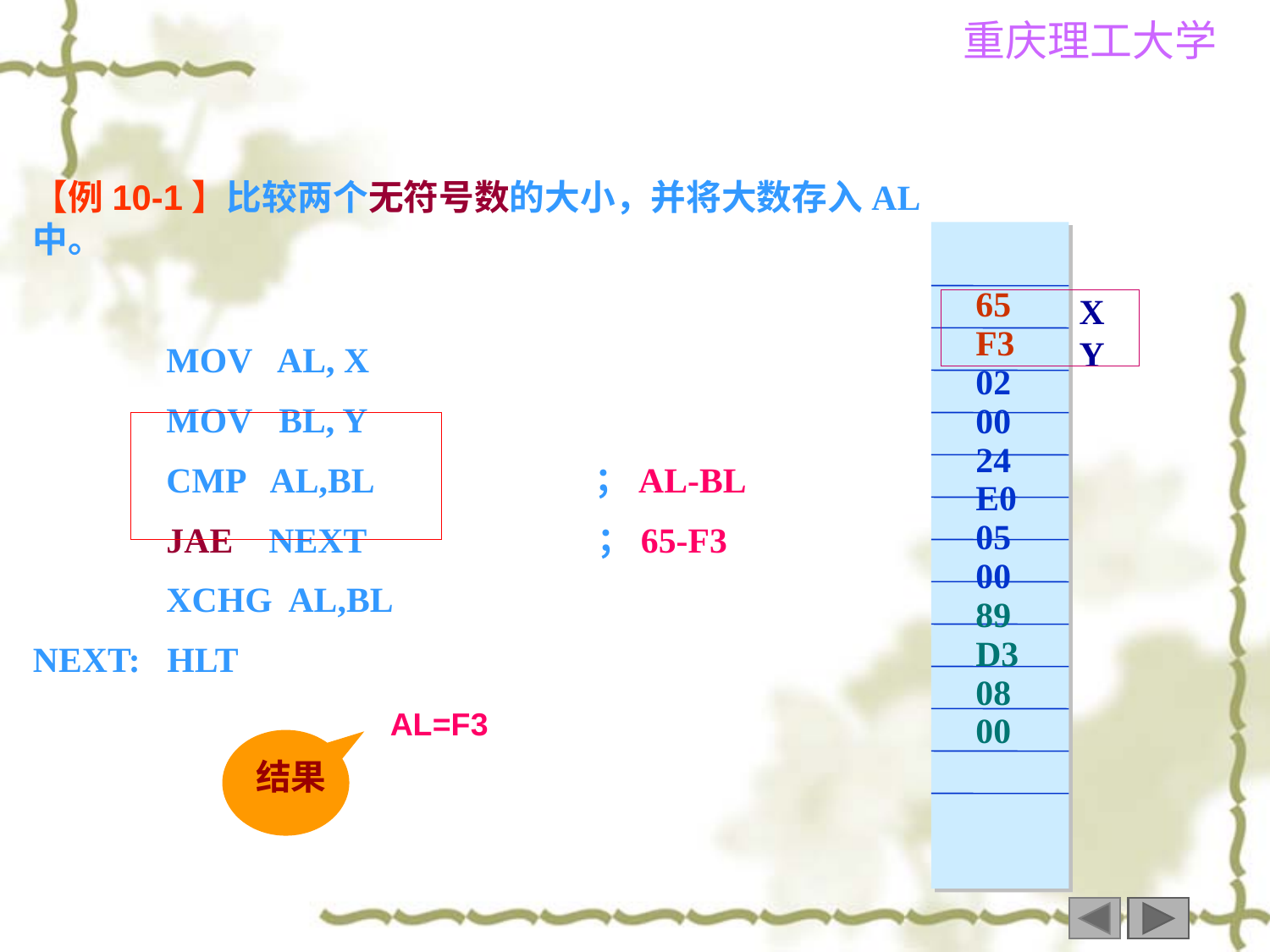

【例10-1】比较两个无符号数的大小，并将大数存入AL中。

               MOV   AL, X
               MOV   BL, Y
               CMP   AL,BL                        ；AL-BL
               JAE    NEXT                         ；65-F3
               XCHG  AL,BL
NEXT:   HLT

X
Y

65
F3
02
00
24
E0
05
00
89
D3
08
00

AL=F3

结果